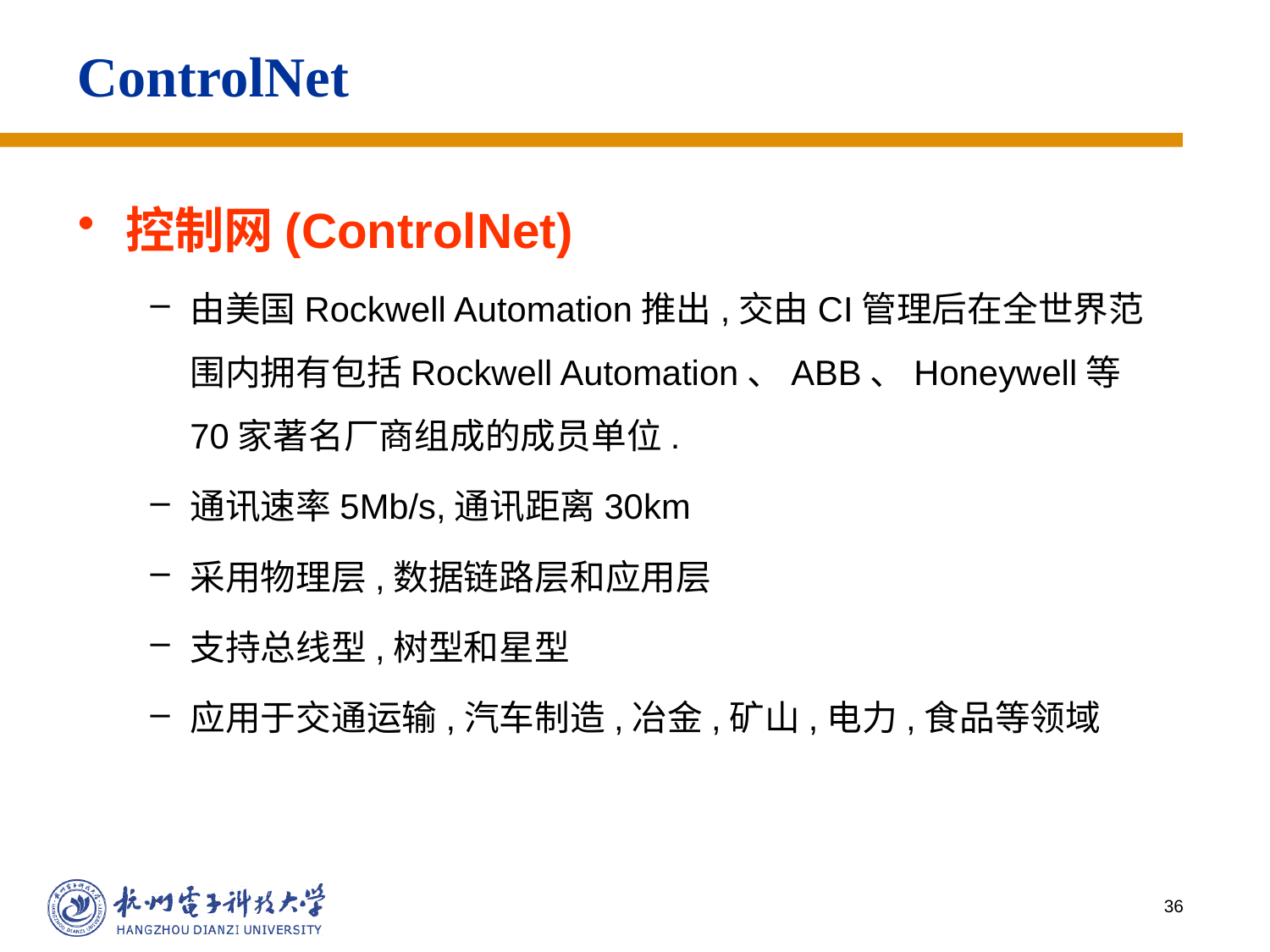

# ControlNet
控制网(ControlNet)
由美国Rockwell Automation推出,交由CI管理后在全世界范围内拥有包括Rockwell Automation、ABB、Honeywell等70家著名厂商组成的成员单位.
通讯速率5Mb/s,通讯距离30km
采用物理层,数据链路层和应用层
支持总线型,树型和星型
应用于交通运输,汽车制造,冶金,矿山,电力,食品等领域